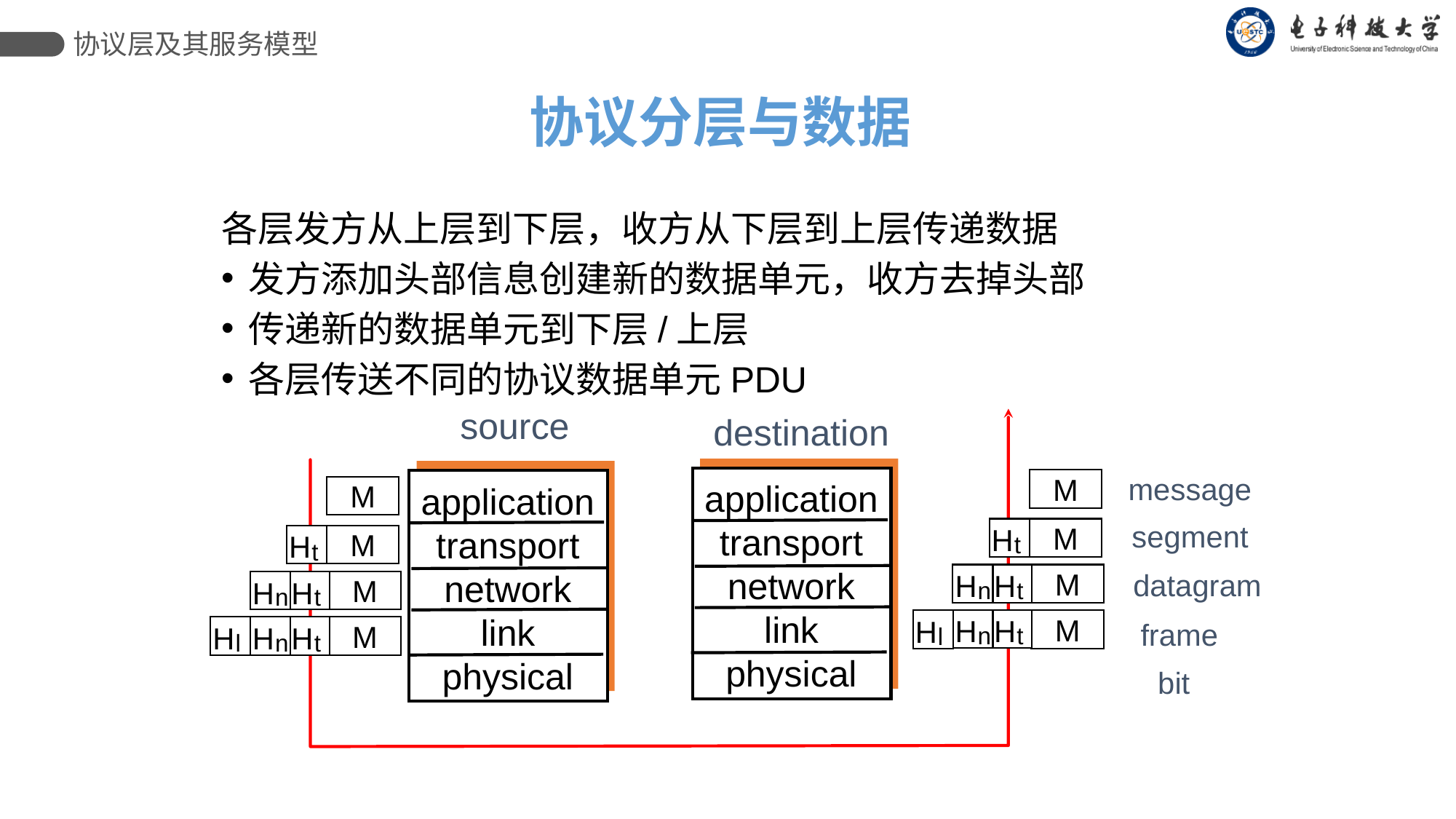

协议层及其服务模型

                           协议分层与数据
各层发方从上层到下层，收方从下层到上层传递数据
发方添加头部信息创建新的数据单元，收方去掉头部
传递新的数据单元到下层/上层
各层传送不同的协议数据单元PDU
source
destination

application
transport
network
link
physical

application
transport
network
link
physical
message
M
H

t
M
H

n
H

t
M
H

n
H

t
H

l
M
M
H

t
M
H

n
H

t
M
H

n
H

t
H

l
M
segment
datagram
frame
bit